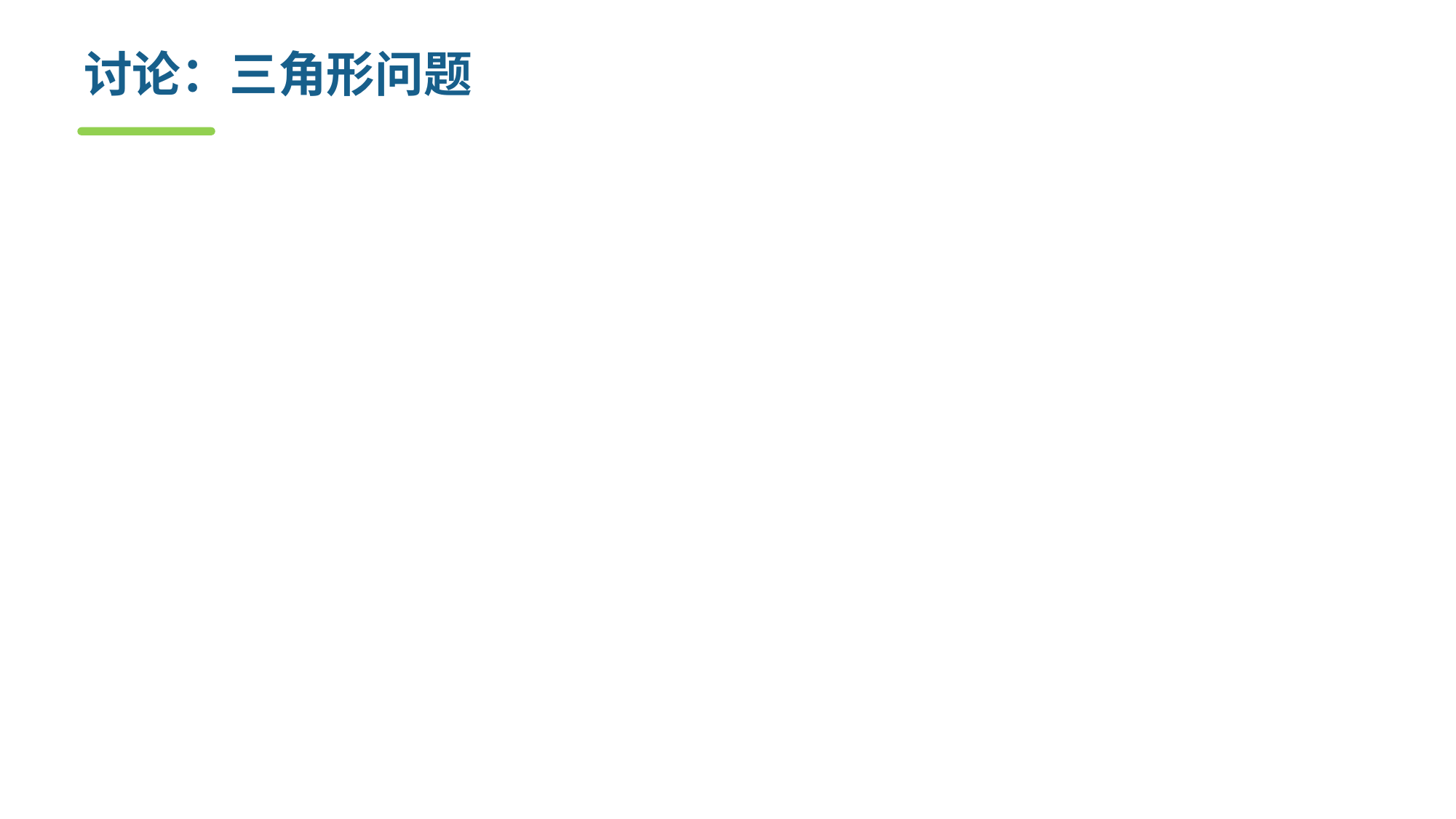

# 讨论：三角形问题
从键盘上输入三个整数（最大值为255），这三个数值表示三角形三条边的长度。然后，输出信息，以表明这个三角形是等腰、等边或是一般三角形，或不能构成三角形。

请采用黑盒测试方法设计测试用例。
41